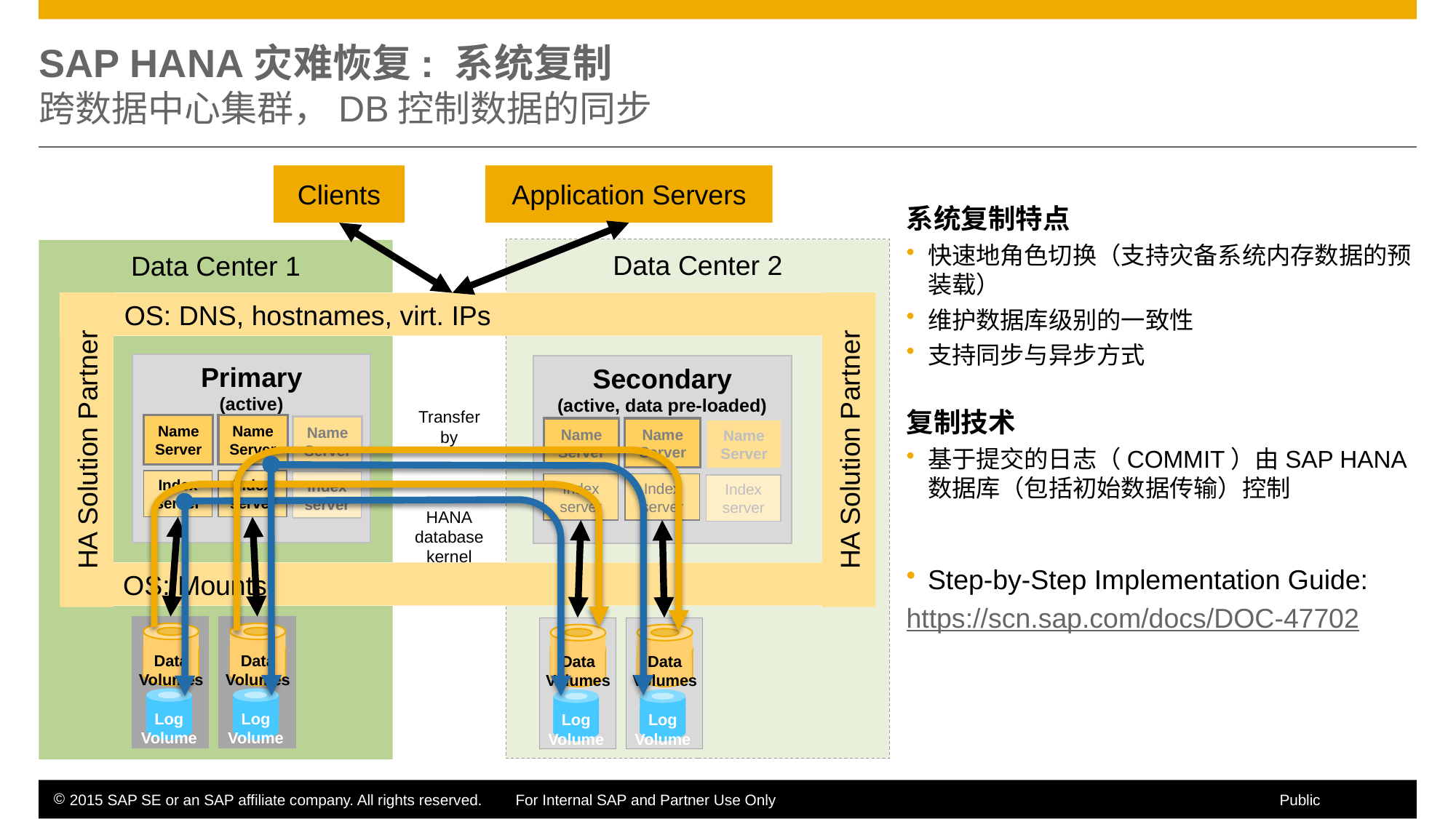

# SAP HANA灾难恢复: 系统复制 跨数据中心集群，DB控制数据的同步
Clients
Application Servers
系统复制特点
快速地角色切换（支持灾备系统内存数据的预装载）
维护数据库级别的一致性
支持同步与异步方式
复制技术
基于提交的日志（COMMIT）由SAP HANA数据库（包括初始数据传输）控制

Step-by-Step Implementation Guide:
https://scn.sap.com/docs/DOC-47702

Data Center 2
Data Center 1
HA Solution Partner
HA Solution Partner
OS: DNS, hostnames, virt. IPs
Primary
(active)
Name Server
Name Server
Name Server
Index server
Index server
Index server
Secondary
(active, data pre-loaded)
Name Server
Name Server
Name Server
Index server
Index server
Index server
Transfer
by
HANA
database
kernel

OS: Mounts

Data
Volumes

Log
Volume

Data
Volumes

Log
Volume

Data
Volumes

Log
Volume

Data
Volumes

Log
Volume